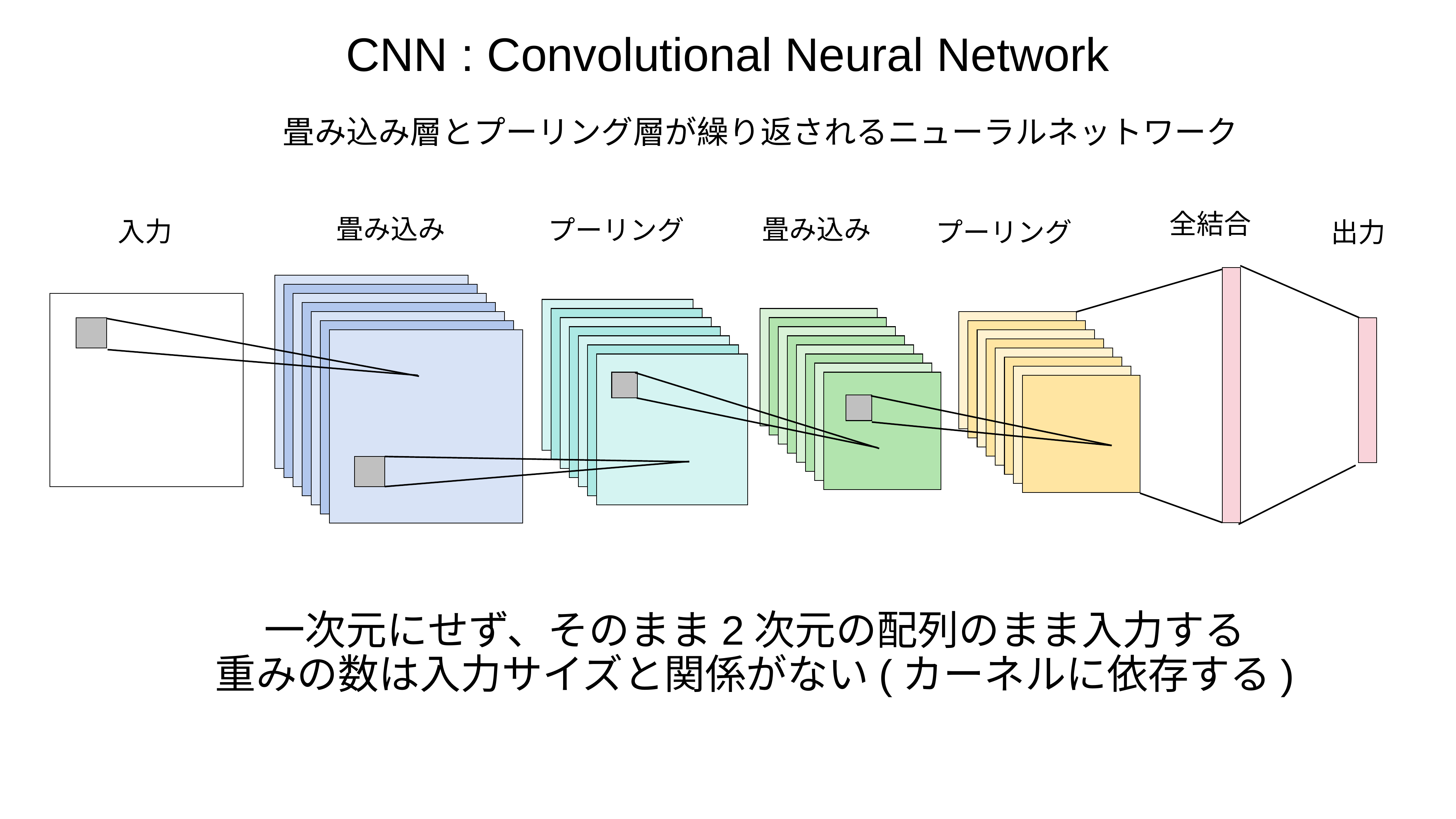

CNN : Convolutional Neural Network
畳み込み層とプーリング層が繰り返されるニューラルネットワーク
全結合
畳み込み
畳み込み
プーリング
入力
プーリング
出力

一次元にせず、そのまま2次元の配列のまま入力する
重みの数は入力サイズと関係がない(カーネルに依存する)